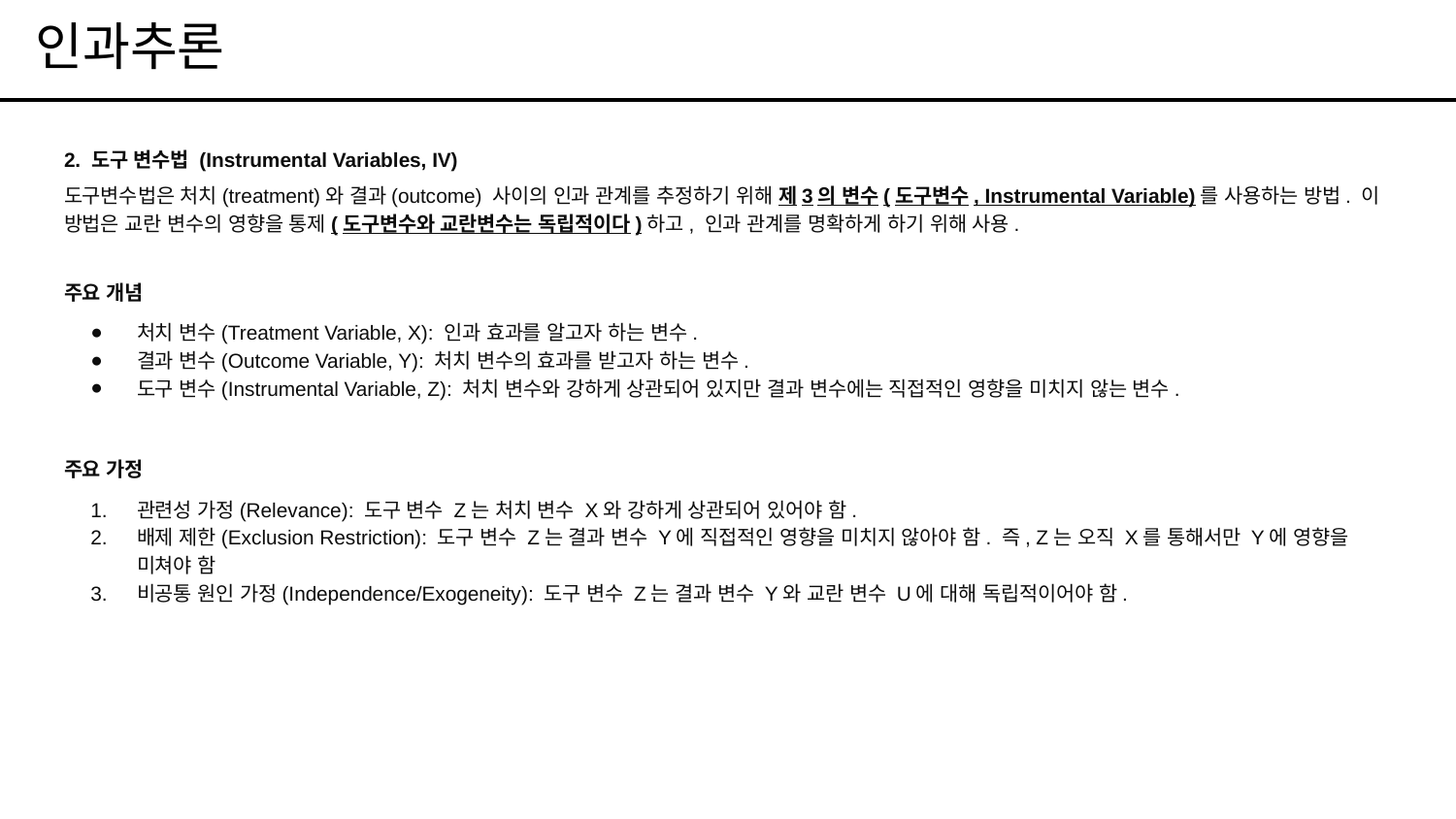

# 인과추론
2. 도구 변수법 (Instrumental Variables, IV)
도구변수법은 처치(treatment)와 결과(outcome) 사이의 인과 관계를 추정하기 위해 제3의 변수(도구변수, Instrumental Variable)를 사용하는 방법. 이 방법은 교란 변수의 영향을 통제(도구변수와 교란변수는 독립적이다)하고, 인과 관계를 명확하게 하기 위해 사용.
주요 개념
처치 변수(Treatment Variable, X): 인과 효과를 알고자 하는 변수.
결과 변수(Outcome Variable, Y): 처치 변수의 효과를 받고자 하는 변수.
도구 변수(Instrumental Variable, Z): 처치 변수와 강하게 상관되어 있지만 결과 변수에는 직접적인 영향을 미치지 않는 변수.
주요 가정
관련성 가정(Relevance): 도구 변수 Z는 처치 변수 X와 강하게 상관되어 있어야 함.
배제 제한(Exclusion Restriction): 도구 변수 Z는 결과 변수 Y에 직접적인 영향을 미치지 않아야 함. 즉, Z는 오직 X를 통해서만 Y에 영향을 미쳐야 함
비공통 원인 가정(Independence/Exogeneity): 도구 변수 Z는 결과 변수 Y와 교란 변수 U에 대해 독립적이어야 함.